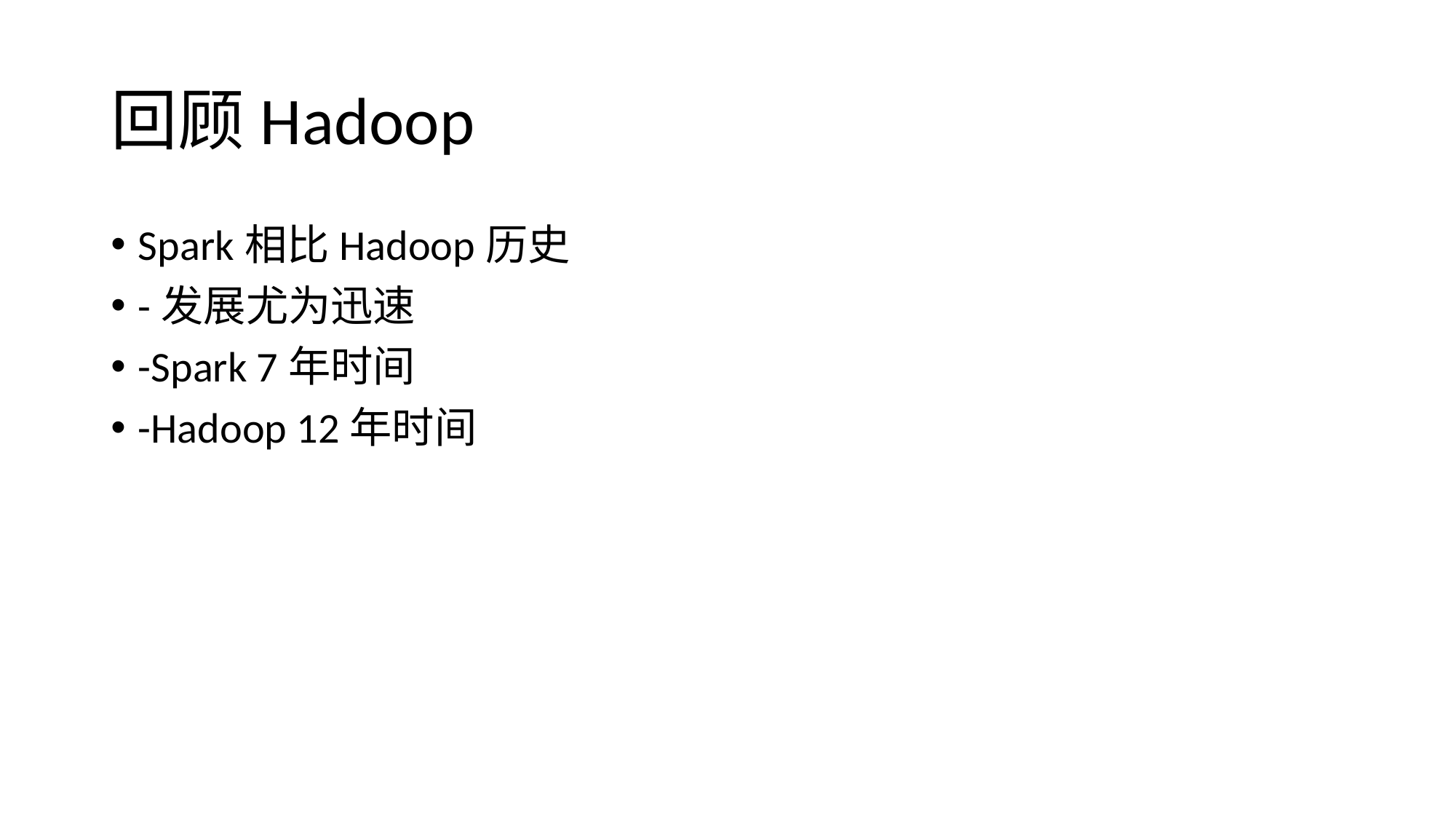

# 回顾Hadoop
Spark相比Hadoop历史
-发展尤为迅速
-Spark 7年时间
-Hadoop 12年时间